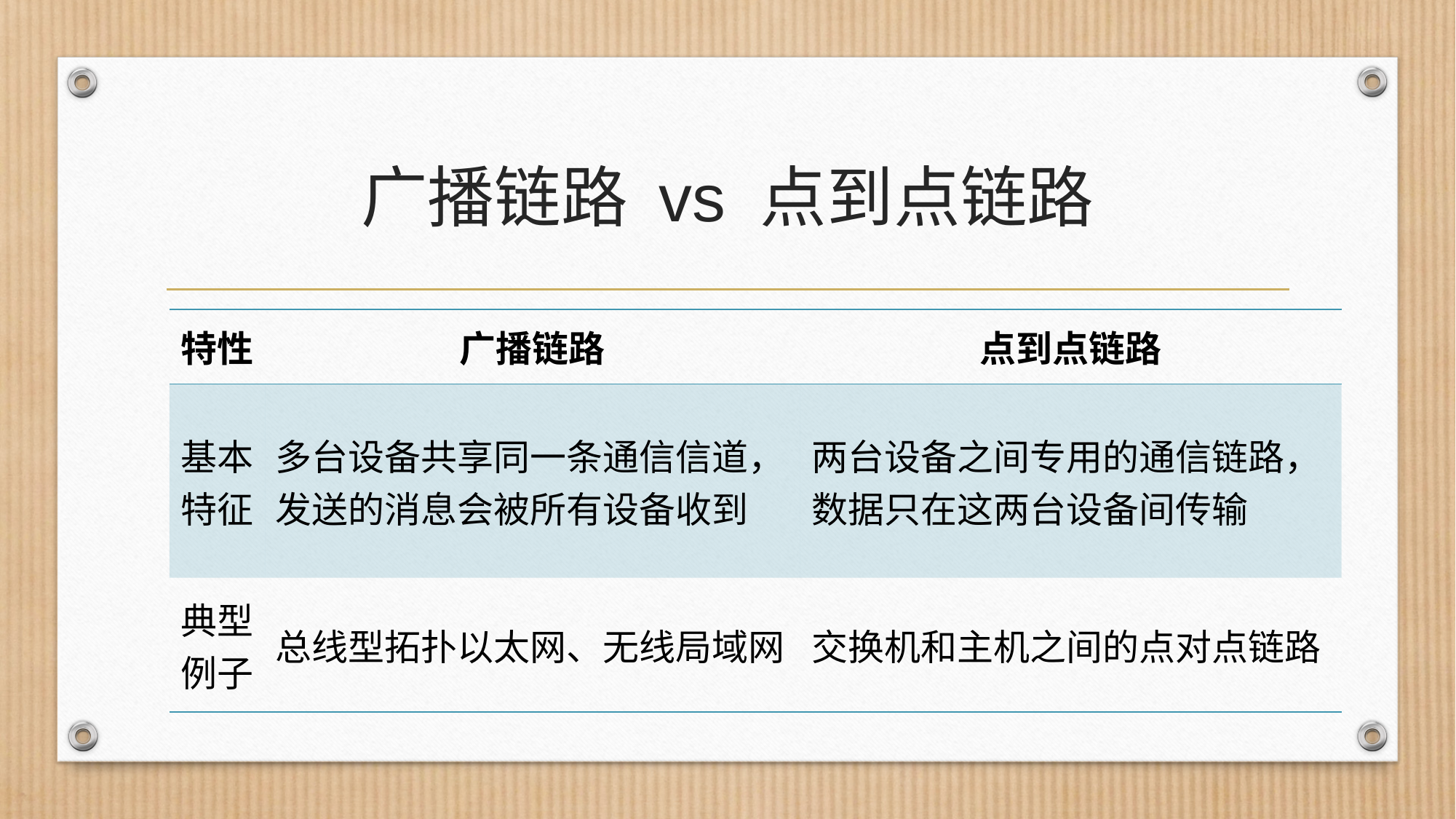

# 广播链路 vs 点到点链路
| 特性 | 广播链路 | 点到点链路 |
| --- | --- | --- |
| 基本特征 | 多台设备共享同一条通信信道，发送的消息会被所有设备收到 | 两台设备之间专用的通信链路，数据只在这两台设备间传输 |
| 典型例子 | 总线型拓扑以太网、无线局域网 | 交换机和主机之间的点对点链路 |